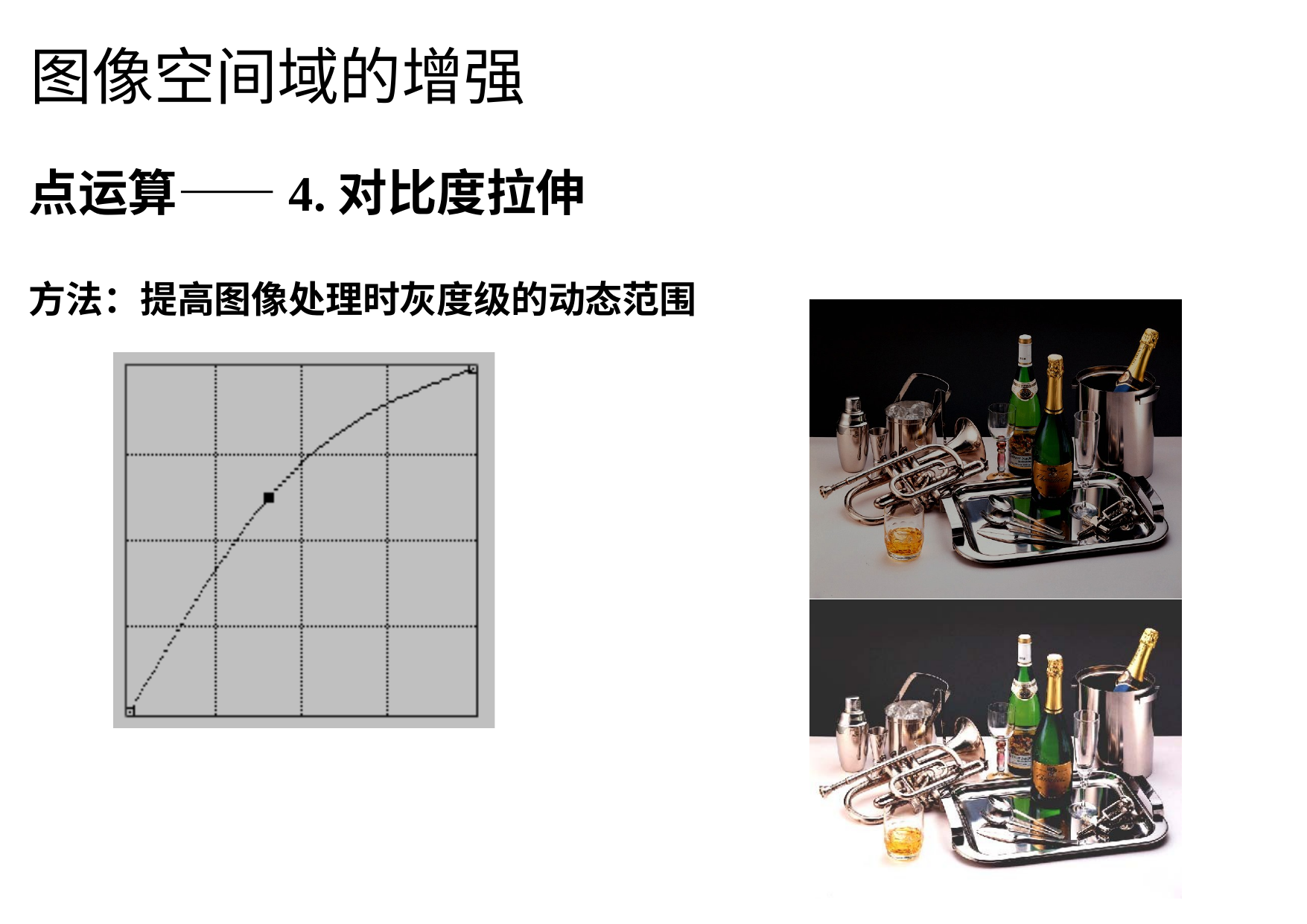

图像空间域的增强
# 点运算——4.对比度拉伸
方法：提高图像处理时灰度级的动态范围